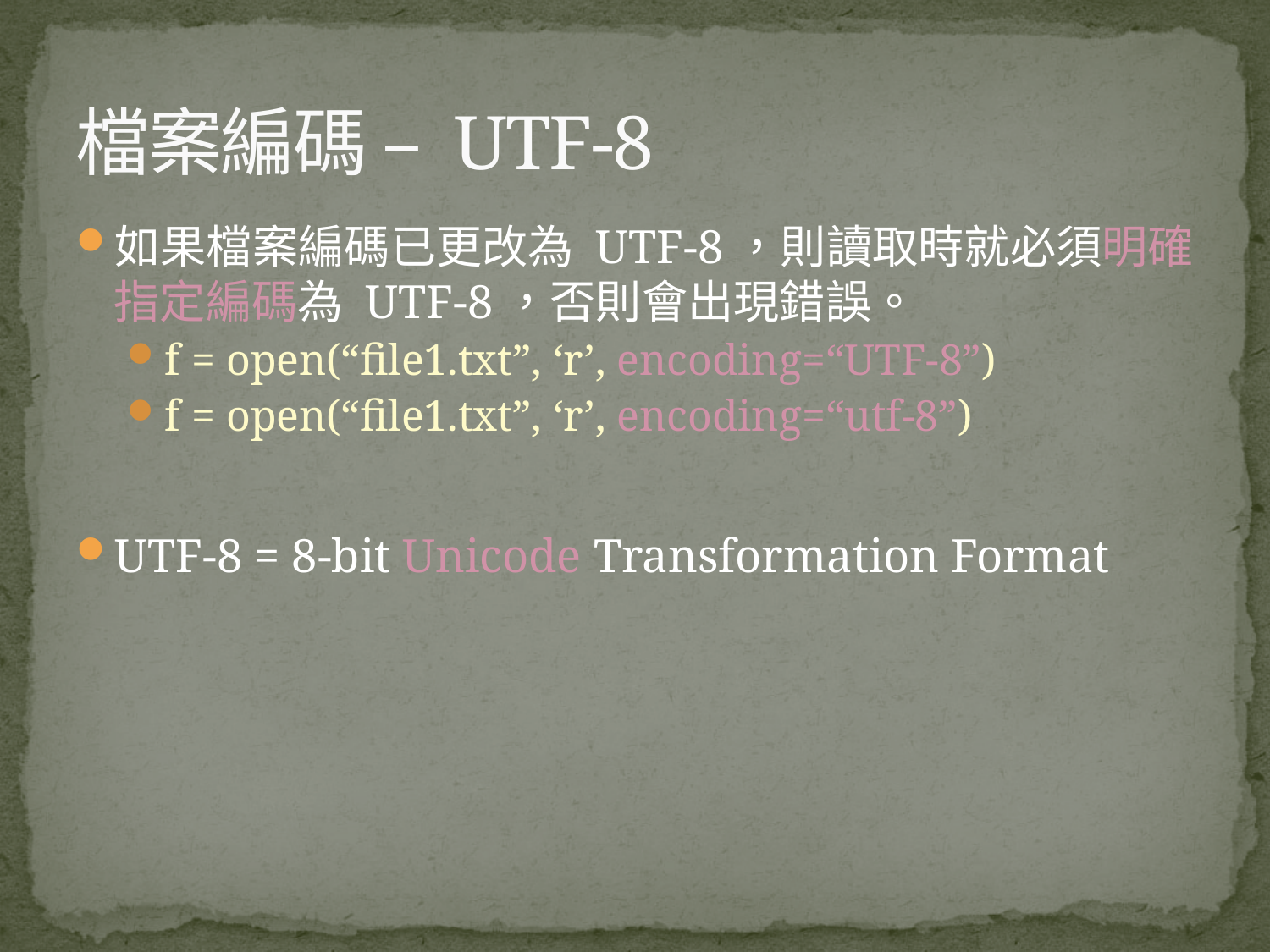

209
# 檔案編碼 – UTF-8
如果檔案編碼已更改為 UTF-8，則讀取時就必須明確指定編碼為 UTF-8，否則會出現錯誤。
f = open(“file1.txt”, ‘r’, encoding=“UTF-8”)
f = open(“file1.txt”, ‘r’, encoding=“utf-8”)

UTF-8 = 8-bit Unicode Transformation Format